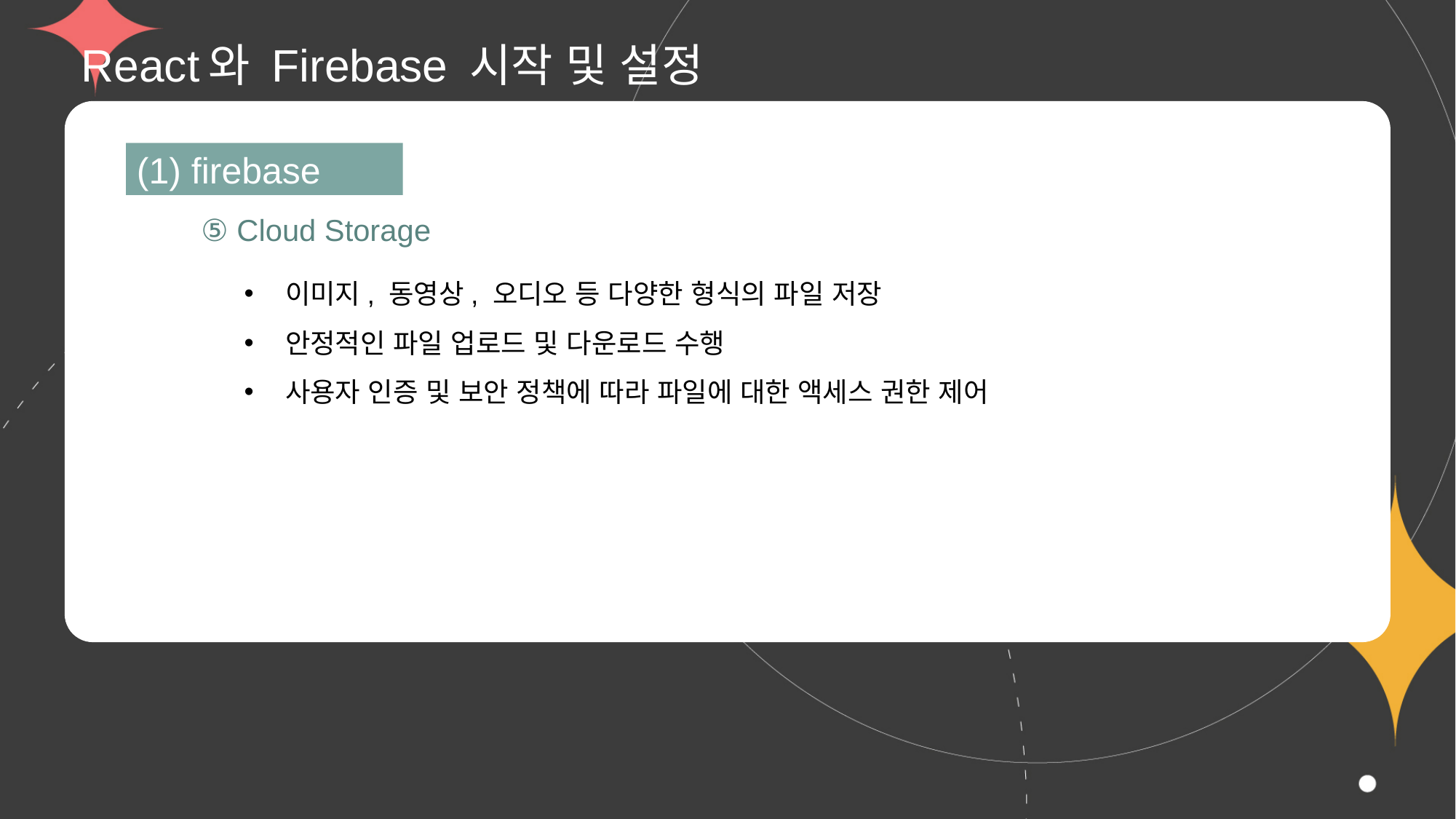

# React와 Firebase 시작 및 설정
(1) firebase
⑤ Cloud Storage
이미지, 동영상, 오디오 등 다양한 형식의 파일 저장
안정적인 파일 업로드 및 다운로드 수행
사용자 인증 및 보안 정책에 따라 파일에 대한 액세스 권한 제어